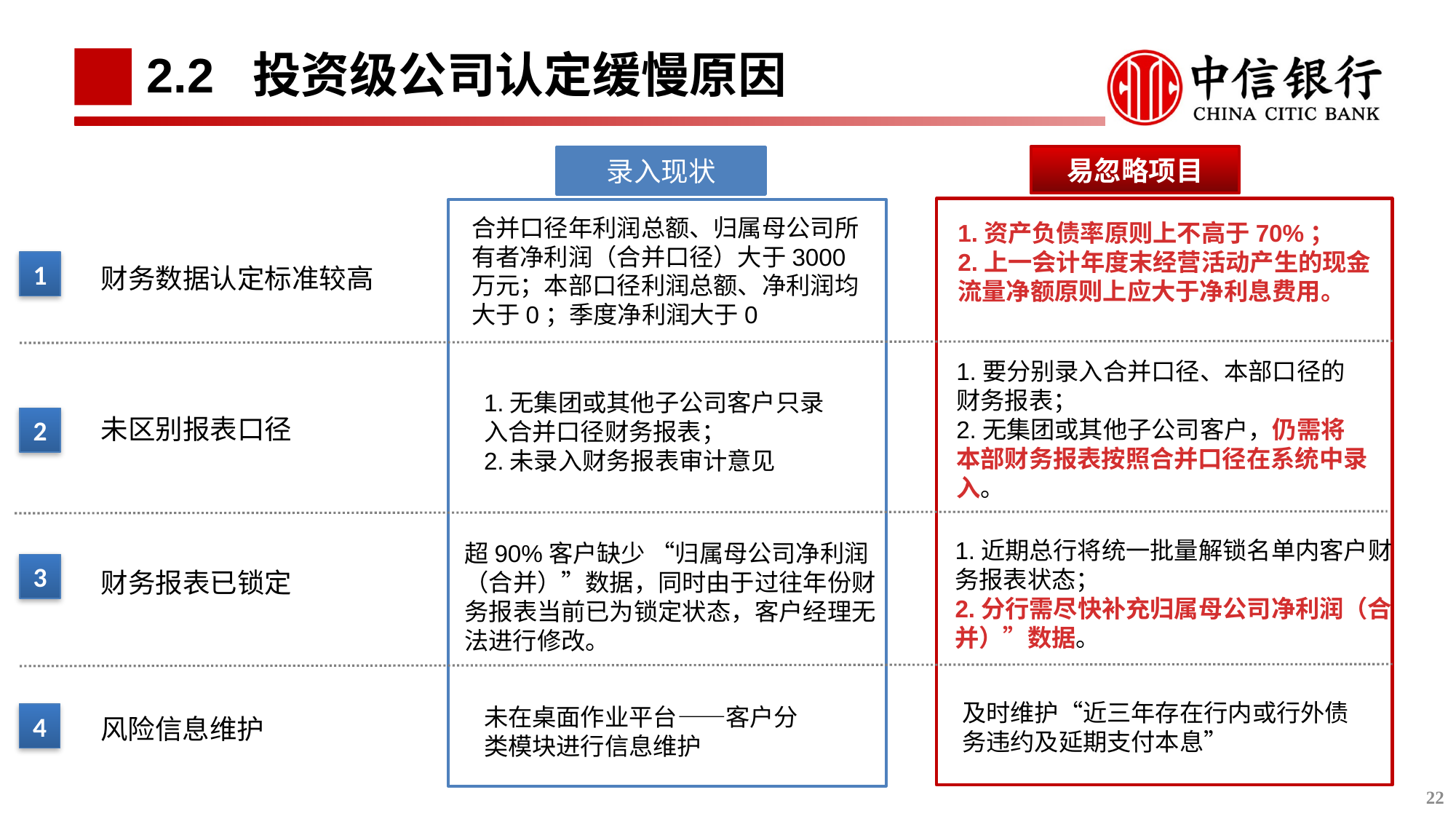

2.2  投资级公司认定缓慢原因
易忽略项目
录入现状

合并口径年利润总额、归属母公司所有者净利润（合并口径）大于3000万元；本部口径利润总额、净利润均大于0；季度净利润大于0
1.资产负债率原则上不高于70%；
2.上一会计年度末经营活动产生的现金流量净额原则上应大于净利息费用。
1
财务数据认定标准较高
1.要分别录入合并口径、本部口径的财务报表；
2.无集团或其他子公司客户，仍需将本部财务报表按照合并口径在系统中录入。
1.无集团或其他子公司客户只录入合并口径财务报表；
2.未录入财务报表审计意见
未区别报表口径
2
1.近期总行将统一批量解锁名单内客户财务报表状态；
2.分行需尽快补充归属母公司净利润（合并）”数据。
超90%客户缺少 “归属母公司净利润（合并）”数据，同时由于过往年份财务报表当前已为锁定状态，客户经理无法进行修改。
3
财务报表已锁定
及时维护“近三年存在行内或行外债务违约及延期支付本息”
未在桌面作业平台——客户分类模块进行信息维护
4
风险信息维护
39
22